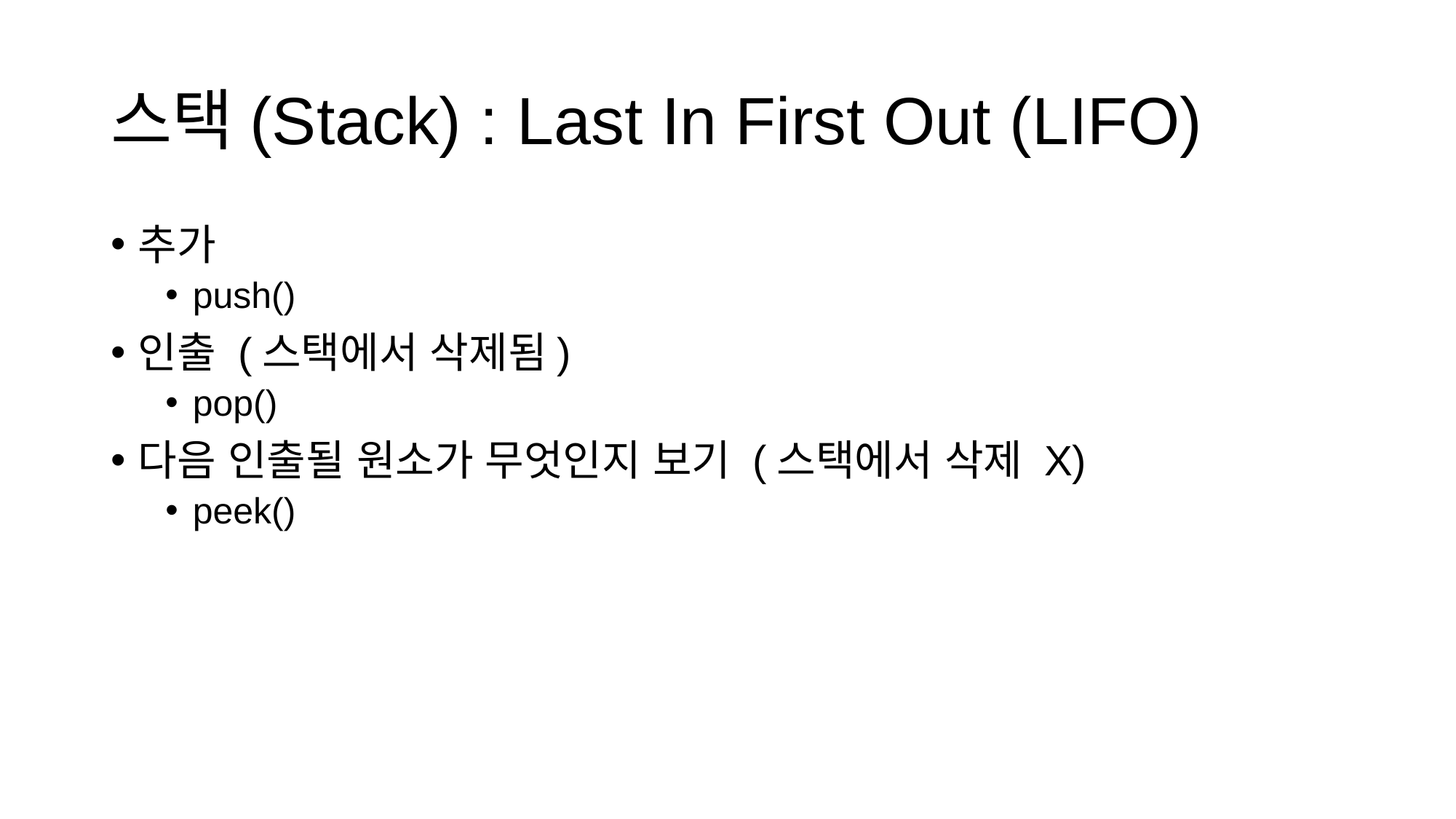

# 스택(Stack) : Last In First Out (LIFO)
추가
push()
인출 (스택에서 삭제됨)
pop()
다음 인출될 원소가 무엇인지 보기 (스택에서 삭제 X)
peek()